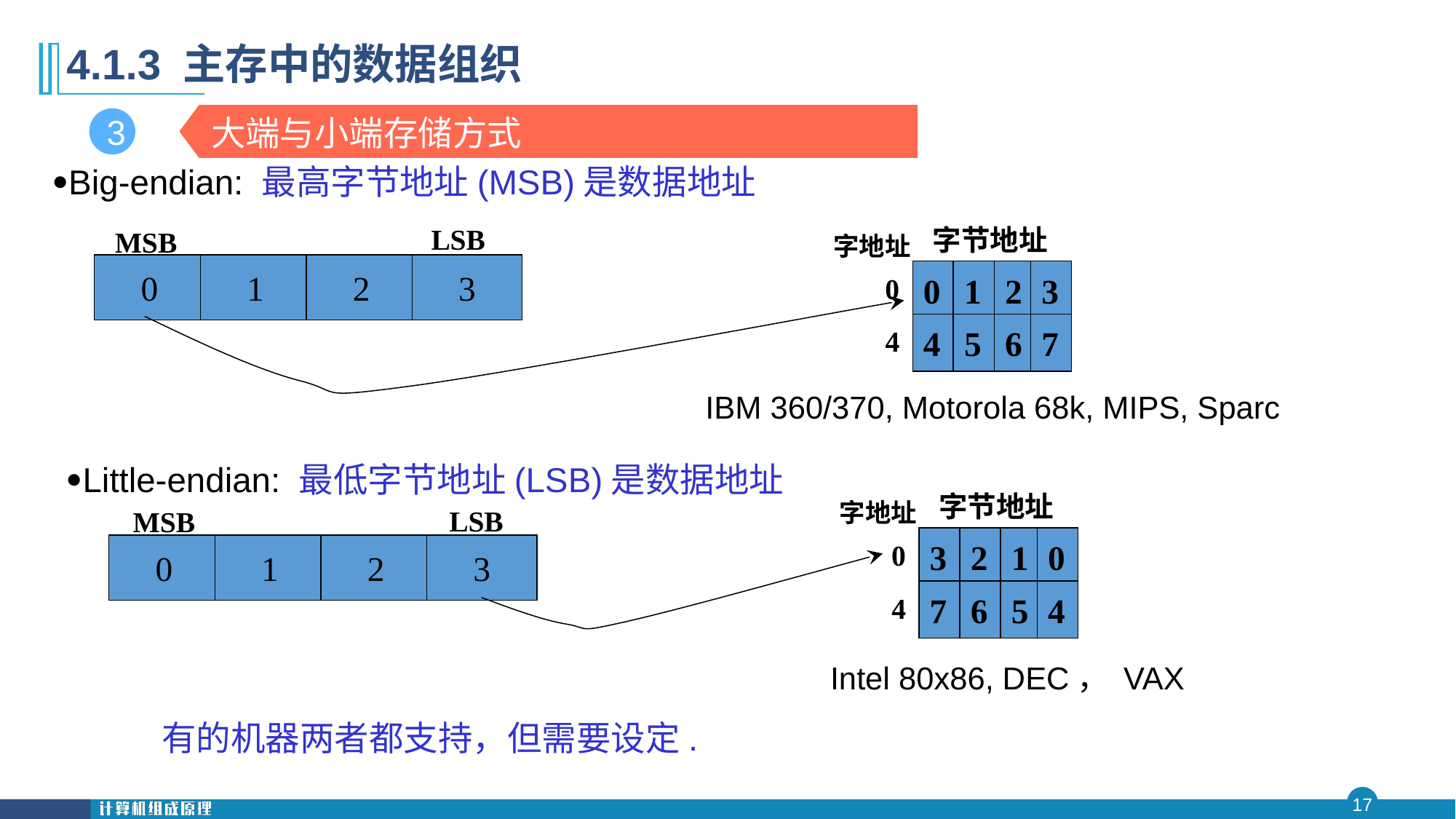

第四 章
# 4.1.3 主存中的数据组织

3
大端与小端存储方式
•Big-endian: 最高字节地址(MSB)是数据地址
0
1
2
3
LSB
MSB
字节地址
字地址
0
1
2
3
0
4
5
6
7
4

IBM 360/370, Motorola 68k, MIPS, Sparc
•Little-endian: 最低字节地址(LSB)是数据地址
字节地址
字地址
3
2
1
0
0
7
6
5
4
4
0
1
2
3
LSB
MSB

Intel 80x86, DEC， VAX
有的机器两者都支持，但需要设定.